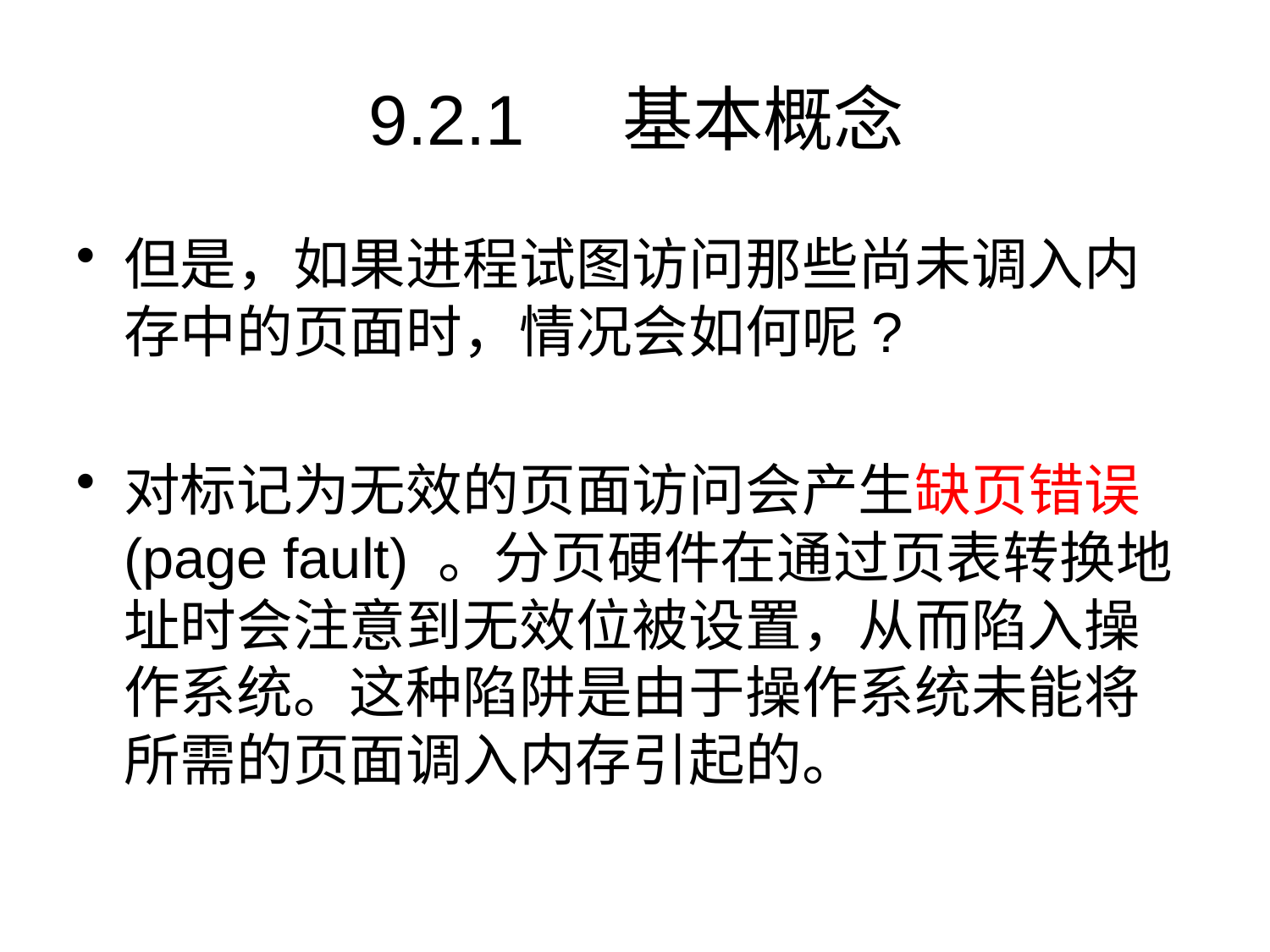

# 9.2.1	基本概念
但是，如果进程试图访问那些尚未调入内存中的页面时，情况会如何呢?

对标记为无效的页面访问会产生缺页错误(page fault) 。分页硬件在通过页表转换地址时会注意到无效位被设置，从而陷入操作系统。这种陷阱是由于操作系统未能将所需的页面调入内存引起的。